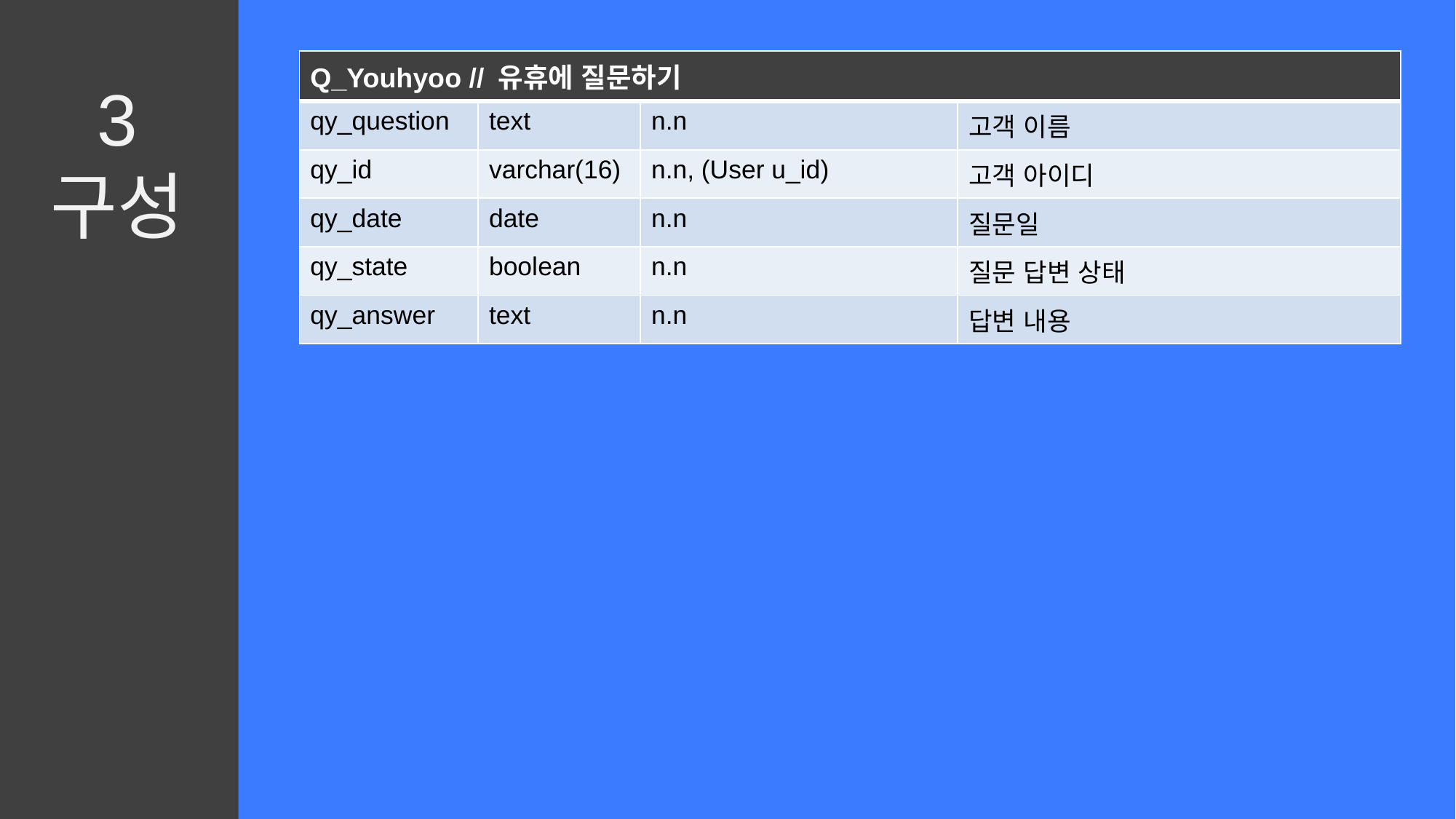

| Q\_Youhyoo // 유휴에 질문하기 |  |  |  |
| --- | --- | --- | --- |
| qy\_question | text | n.n | 고객 이름 |
| qy\_id | varchar(16) | n.n, (User u\_id) | 고객 아이디 |
| qy\_date | date | n.n | 질문일 |
| qy\_state | boolean | n.n | 질문 답변 상태 |
| qy\_answer | text | n.n | 답변 내용 |
3
구성